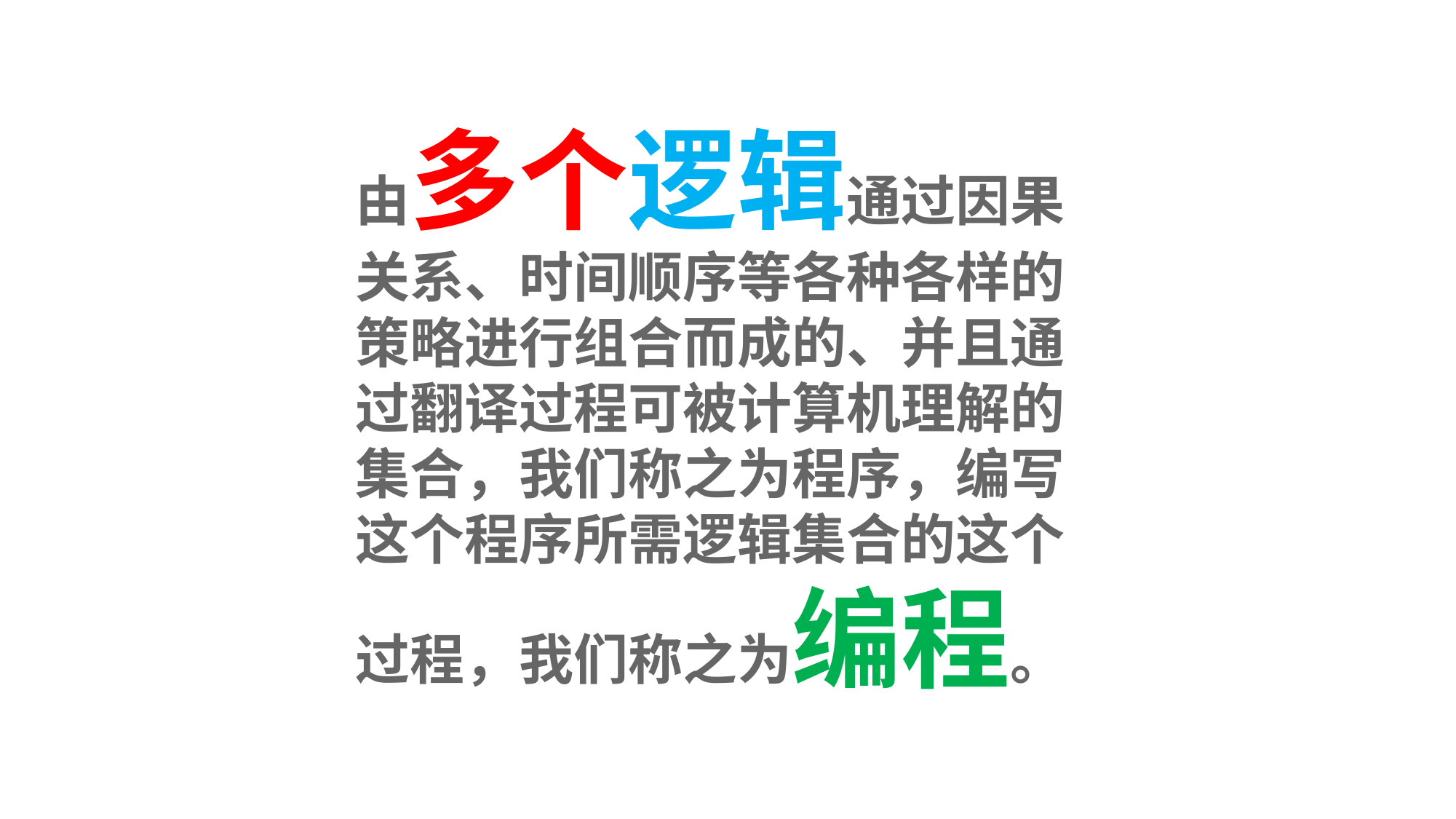

由多个逻辑通过因果关系、时间顺序等各种各样的策略进行组合而成的、并且通过翻译过程可被计算机理解的集合，我们称之为程序，编写这个程序所需逻辑集合的这个过程，我们称之为编程。